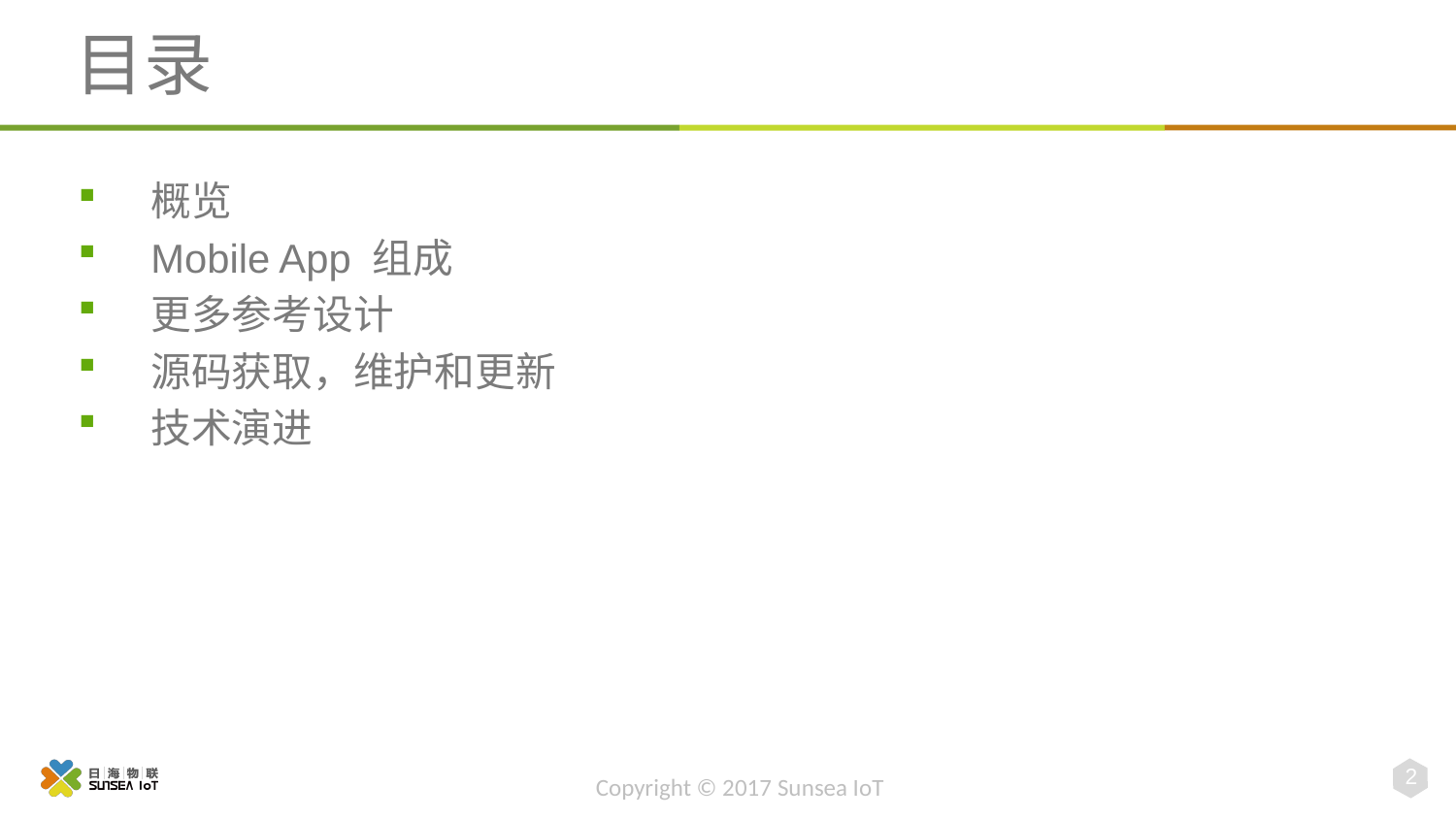

# 目录
概览
Mobile App 组成
更多参考设计
源码获取，维护和更新
技术演进

2
Copyright © 2017 Sunsea IoT